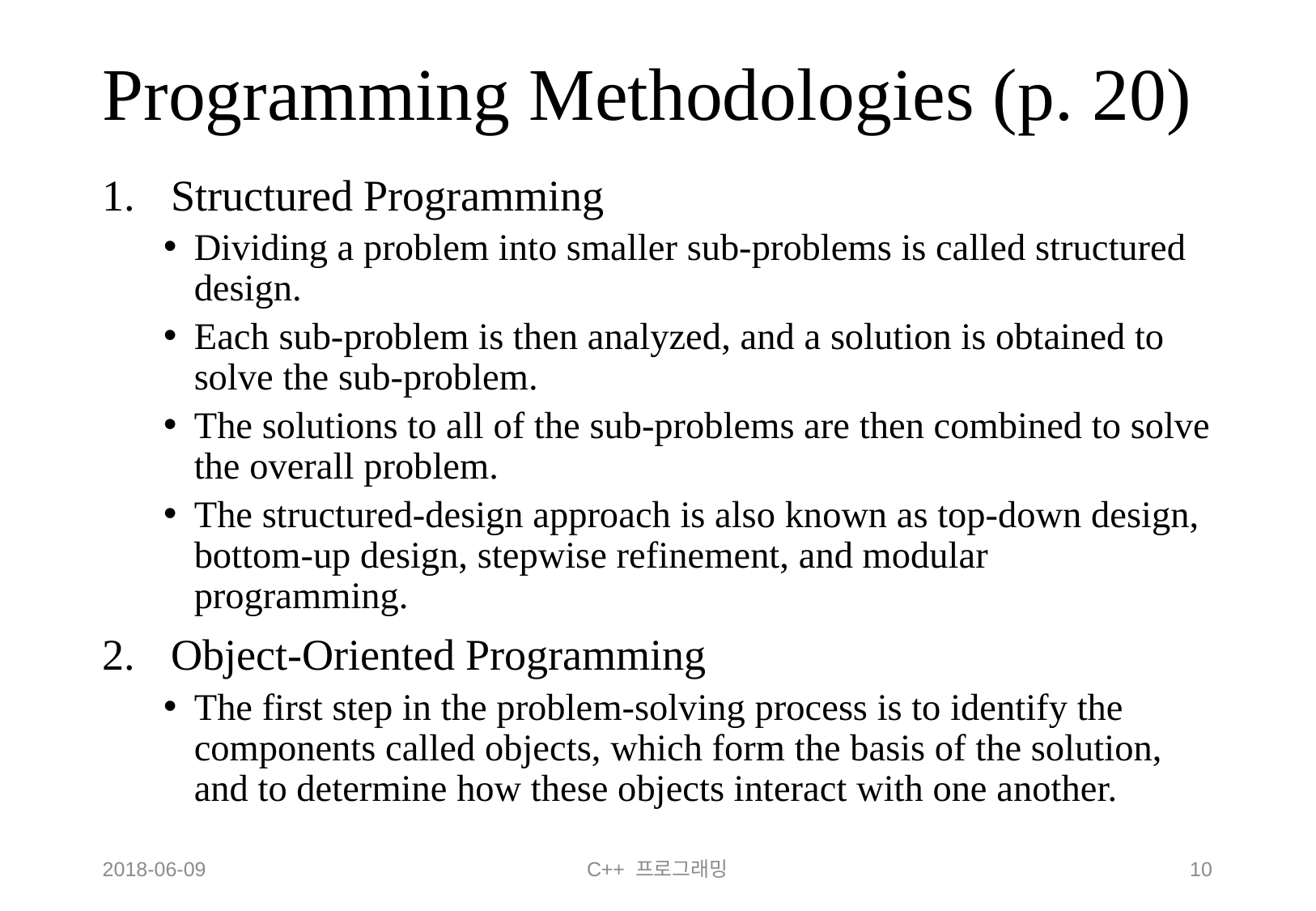

# Programming Methodologies (p. 20)
Structured Programming
Dividing a problem into smaller sub-problems is called structured design.
Each sub-problem is then analyzed, and a solution is obtained to solve the sub-problem.
The solutions to all of the sub-problems are then combined to solve the overall problem.
The structured-design approach is also known as top-down design, bottom-up design, stepwise refinement, and modular programming.
Object-Oriented Programming
The first step in the problem-solving process is to identify the components called objects, which form the basis of the solution, and to determine how these objects interact with one another.
2018-06-09
C++ 프로그래밍
10